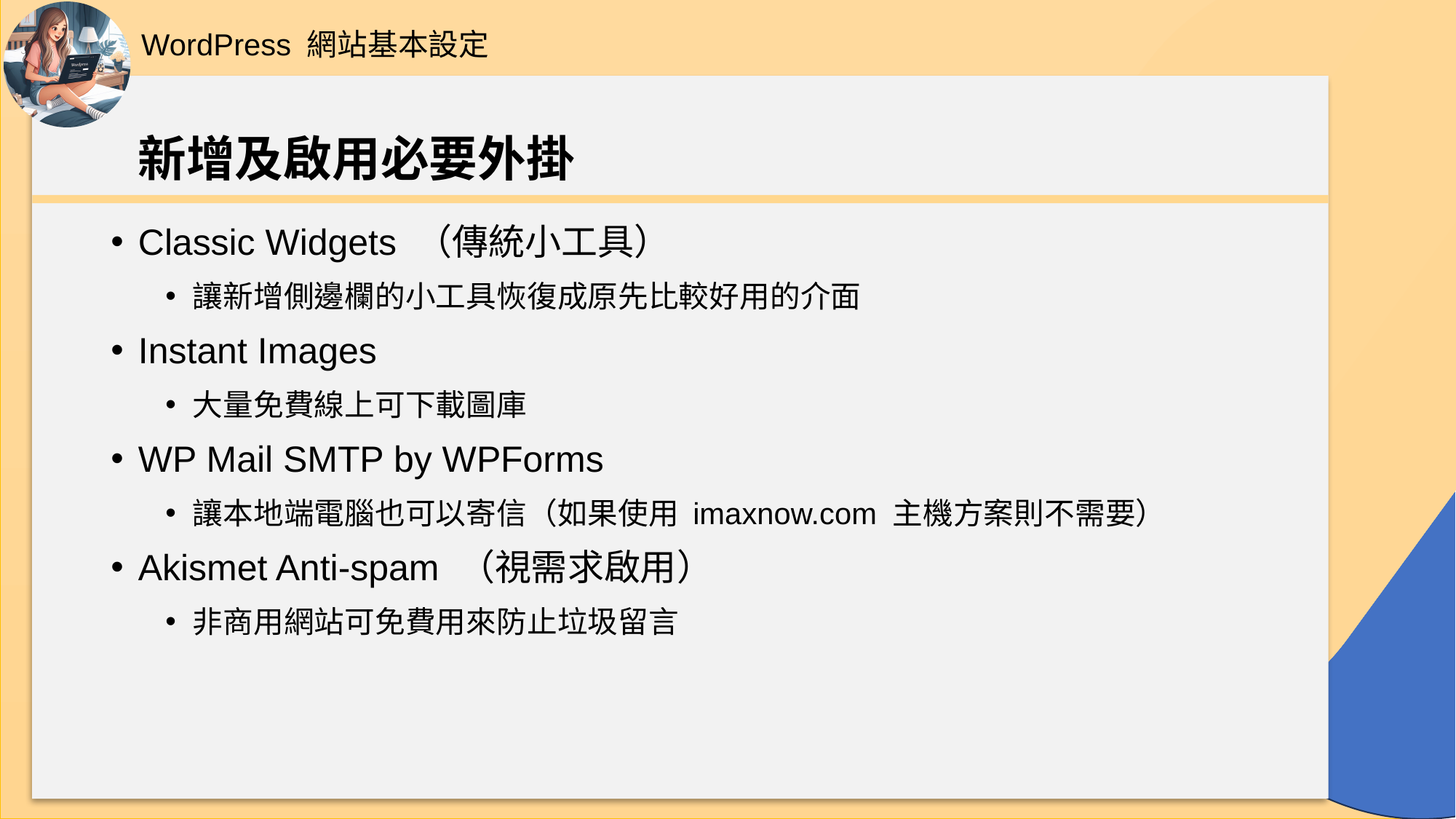

WordPress 網站基本設定

# 新增及啟用必要外掛

Classic Widgets （傳統小工具）
讓新增側邊欄的小工具恢復成原先比較好用的介面
Instant Images
大量免費線上可下載圖庫
WP Mail SMTP by WPForms
讓本地端電腦也可以寄信（如果使用 imaxnow.com 主機方案則不需要）
Akismet Anti-spam （視需求啟用）
非商用網站可免費用來防止垃圾留言
50